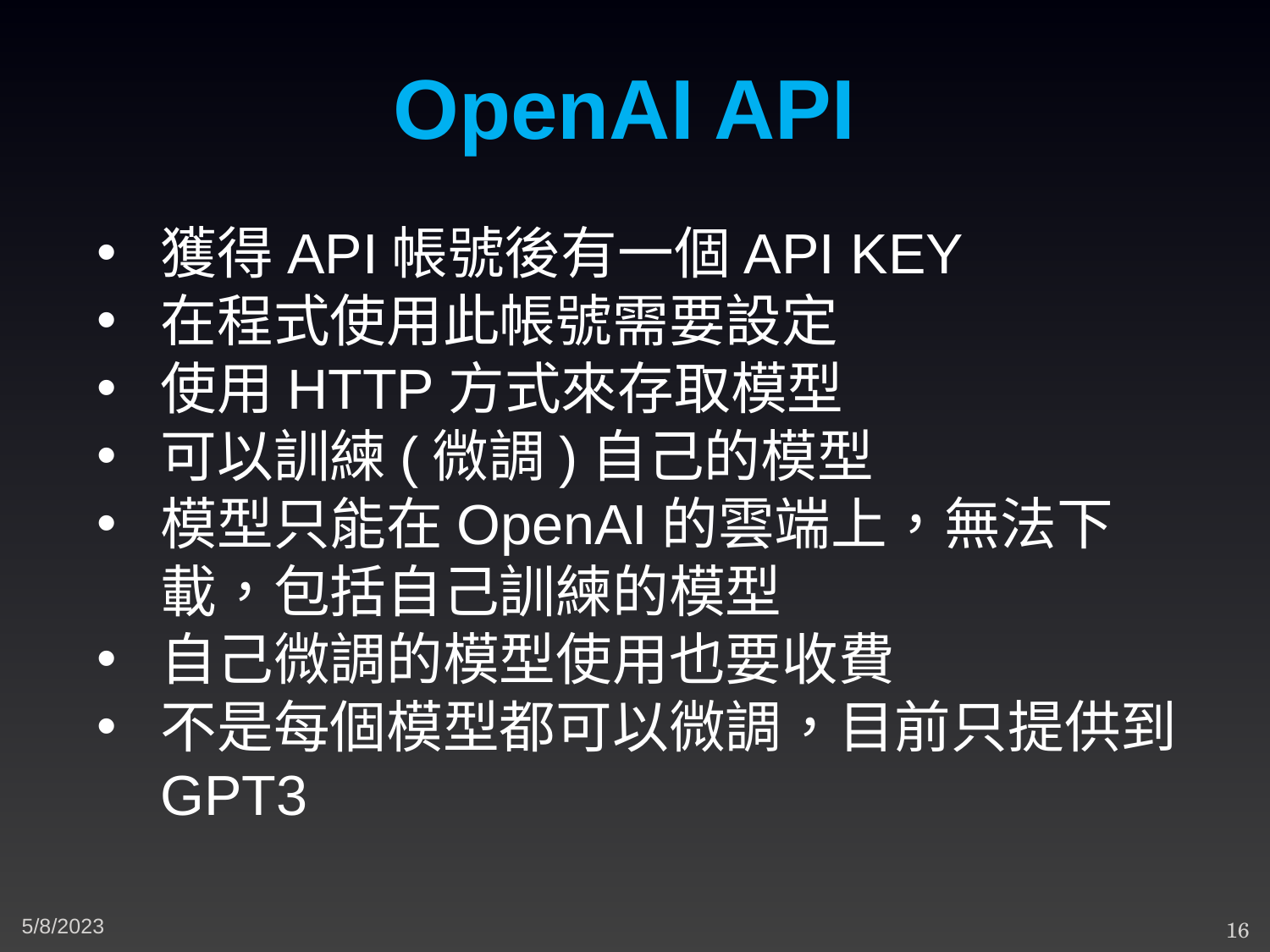

OpenAI API
獲得API帳號後有一個API KEY
在程式使用此帳號需要設定
使用HTTP方式來存取模型
可以訓練(微調)自己的模型
模型只能在OpenAI的雲端上，無法下載，包括自己訓練的模型
自己微調的模型使用也要收費
不是每個模型都可以微調，目前只提供到GPT3
5/8/2023
16